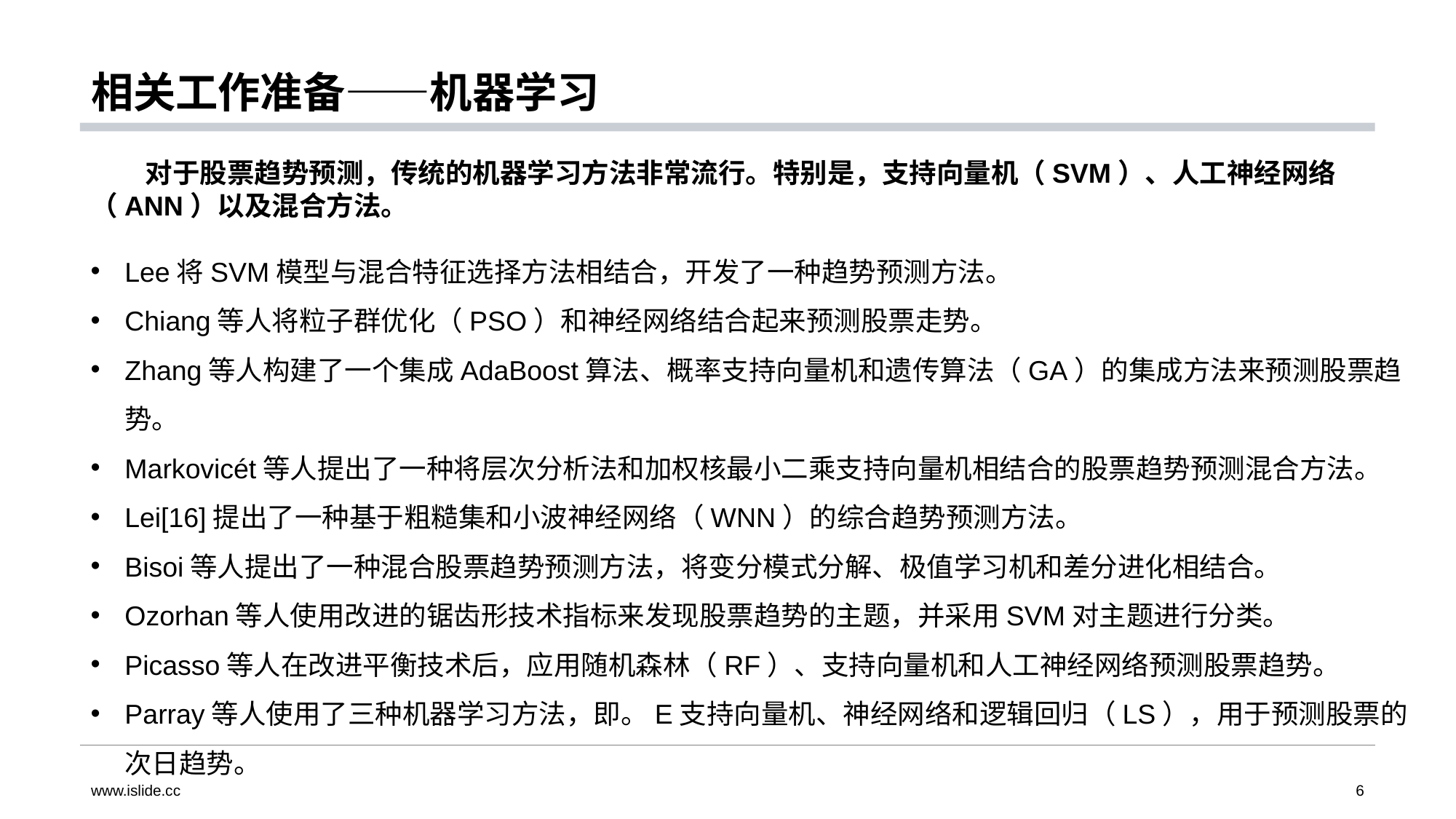

# 相关工作准备——机器学习
对于股票趋势预测，传统的机器学习方法非常流行。特别是，支持向量机（SVM）、人工神经网络（ANN）以及混合方法。
Lee将SVM模型与混合特征选择方法相结合，开发了一种趋势预测方法。
Chiang等人将粒子群优化（PSO）和神经网络结合起来预测股票走势。
Zhang等人构建了一个集成AdaBoost算法、概率支持向量机和遗传算法（GA）的集成方法来预测股票趋势。
Markovicét等人提出了一种将层次分析法和加权核最小二乘支持向量机相结合的股票趋势预测混合方法。
Lei[16]提出了一种基于粗糙集和小波神经网络（WNN）的综合趋势预测方法。
Bisoi等人提出了一种混合股票趋势预测方法，将变分模式分解、极值学习机和差分进化相结合。
Ozorhan等人使用改进的锯齿形技术指标来发现股票趋势的主题，并采用SVM对主题进行分类。
Picasso等人在改进平衡技术后，应用随机森林（RF）、支持向量机和人工神经网络预测股票趋势。
Parray等人使用了三种机器学习方法，即。E支持向量机、神经网络和逻辑回归（LS），用于预测股票的次日趋势。
www.islide.cc
6